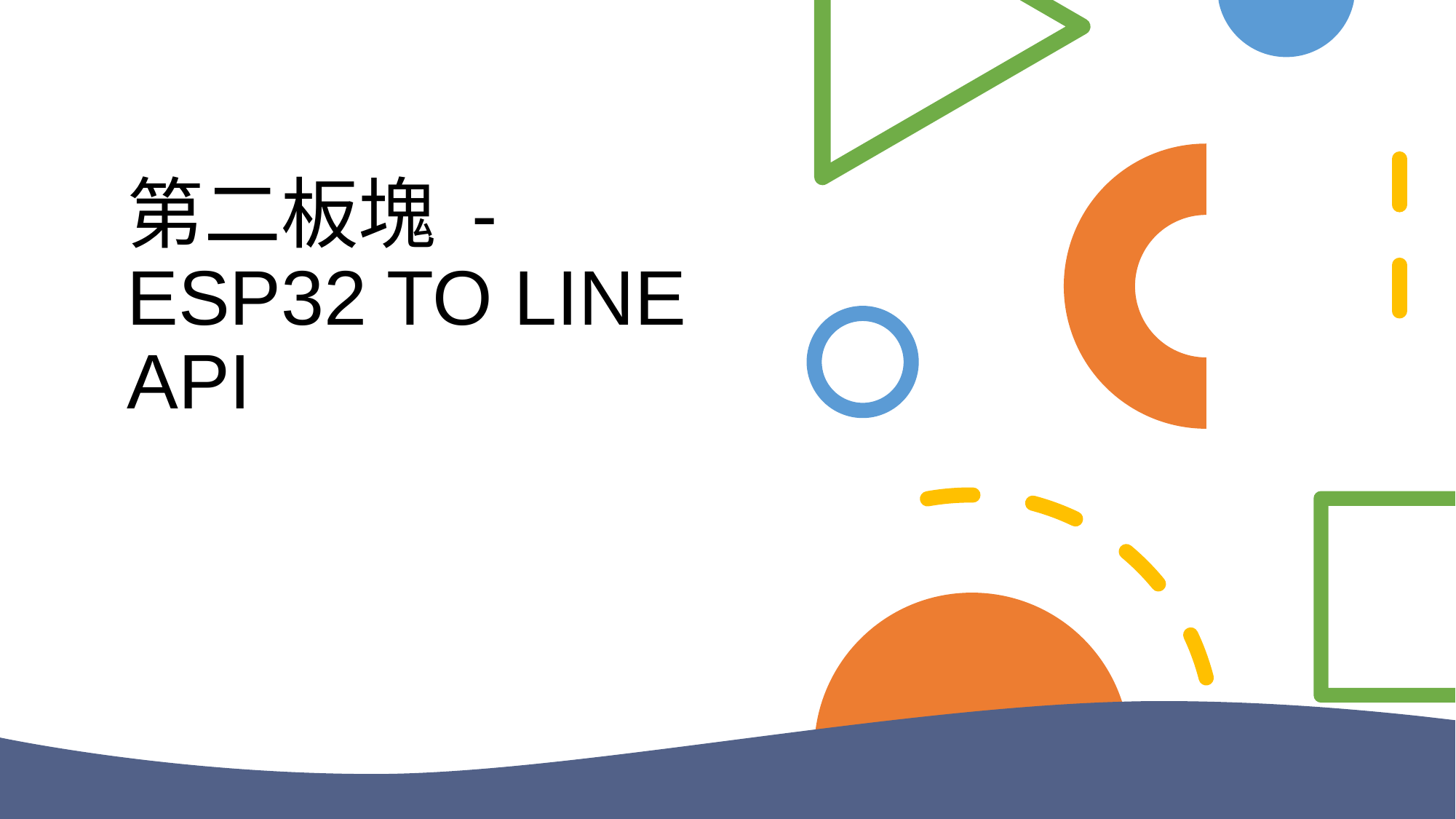

# 第二板塊 - ESP32 TO LINE API